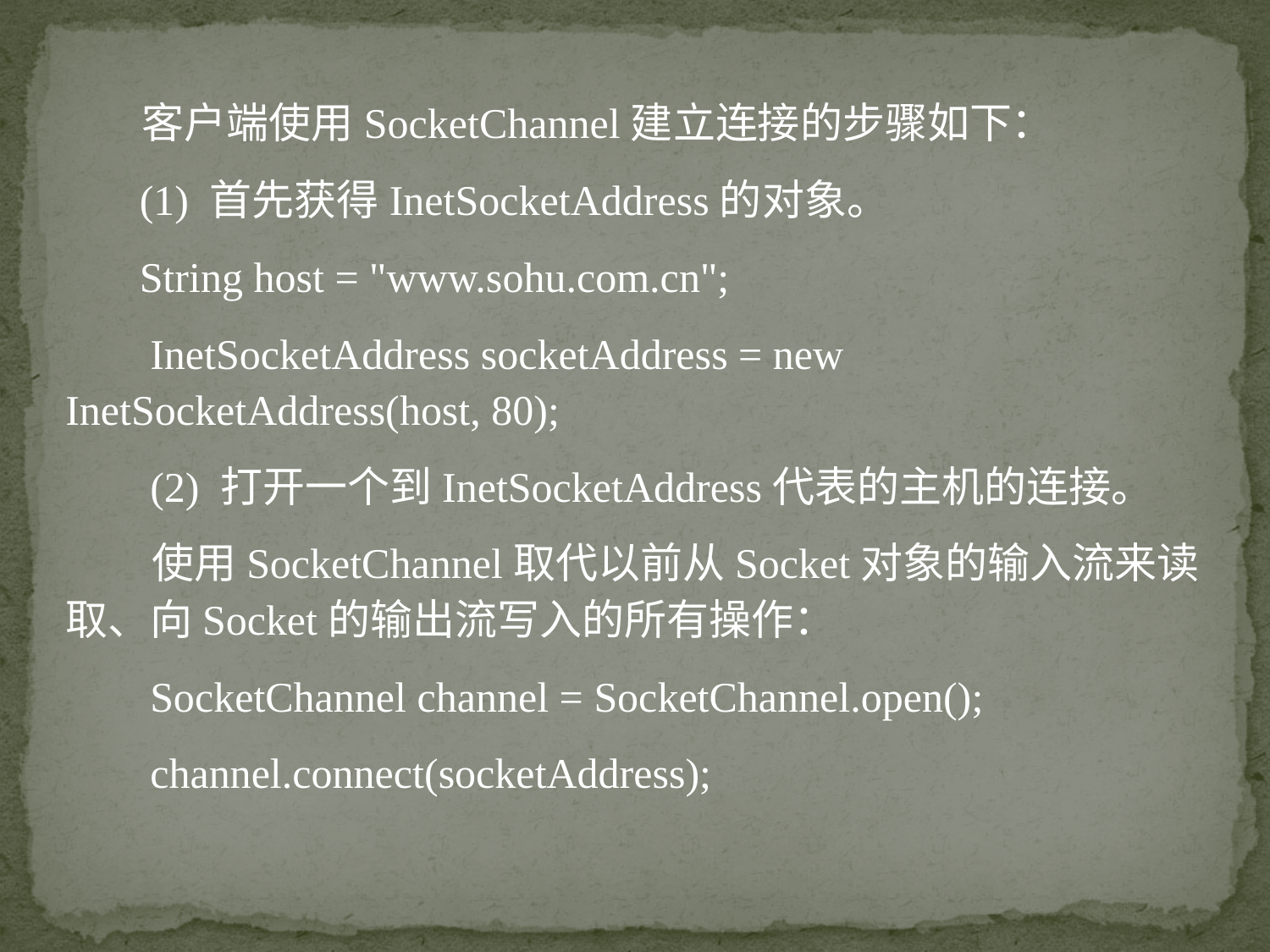

客户端使用SocketChannel建立连接的步骤如下：
       (1) 首先获得InetSocketAddress的对象。
       String host = "www.sohu.com.cn";
        InetSocketAddress socketAddress = new InetSocketAddress(host, 80);
        (2) 打开一个到InetSocketAddress代表的主机的连接。
        使用SocketChannel取代以前从Socket对象的输入流来读取、向Socket的输出流写入的所有操作：
        SocketChannel channel = SocketChannel.open();
        channel.connect(socketAddress);